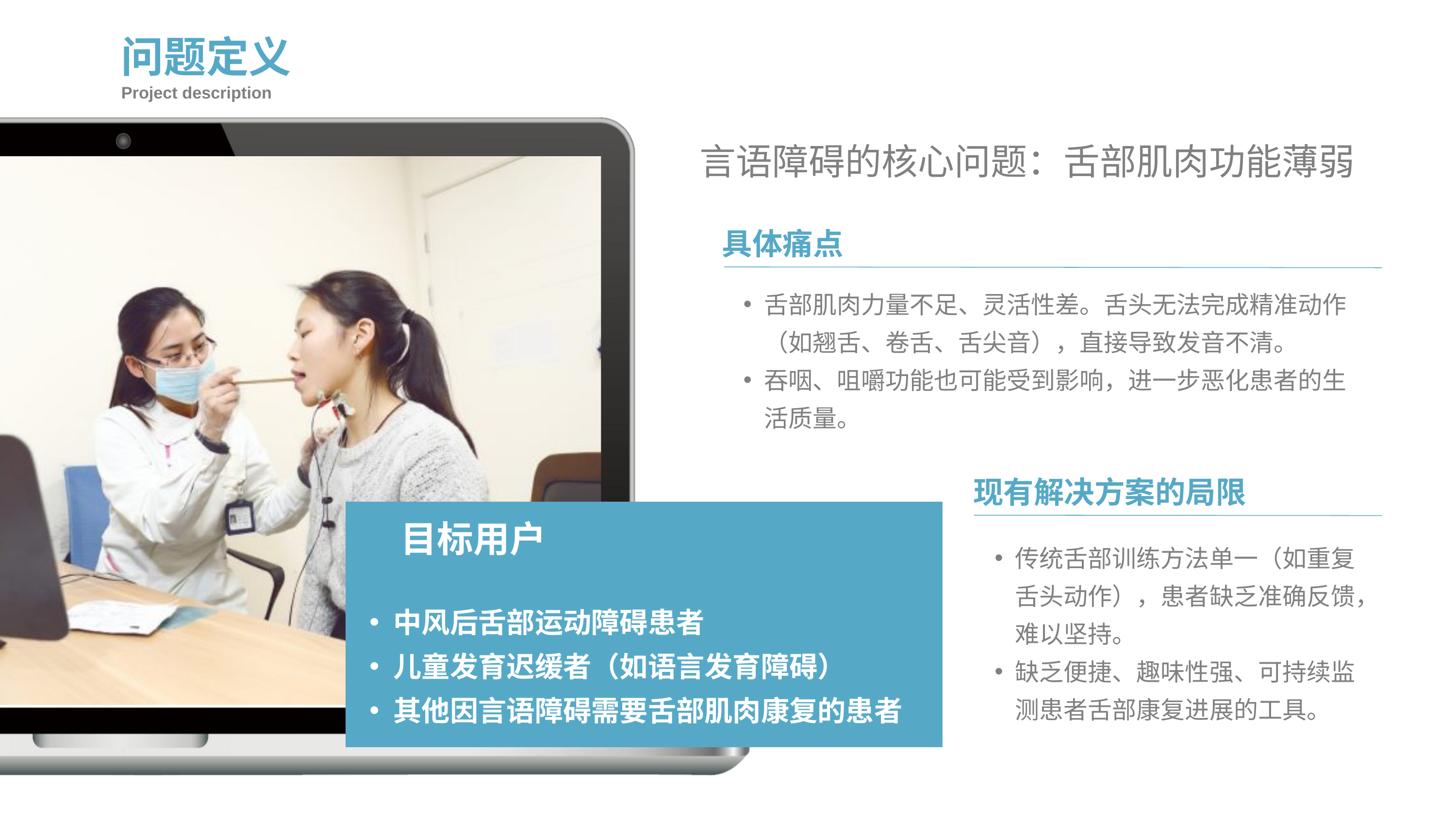

问题定义
Project description
言语障碍的核心问题：舌部肌肉功能薄弱

具体痛点

舌部肌肉力量不足、灵活性差。舌头无法完成精准动作（如翘舌、卷舌、舌尖音），直接导致发音不清。
吞咽、咀嚼功能也可能受到影响，进一步恶化患者的生活质量。

现有解决方案的局限

目标用户
传统舌部训练方法单一（如重复舌头动作），患者缺乏准确反馈，难以坚持。
缺乏便捷、趣味性强、可持续监测患者舌部康复进展的工具。

中风后舌部运动障碍患者
儿童发育迟缓者（如语言发育障碍）
其他因言语障碍需要舌部肌肉康复的患者